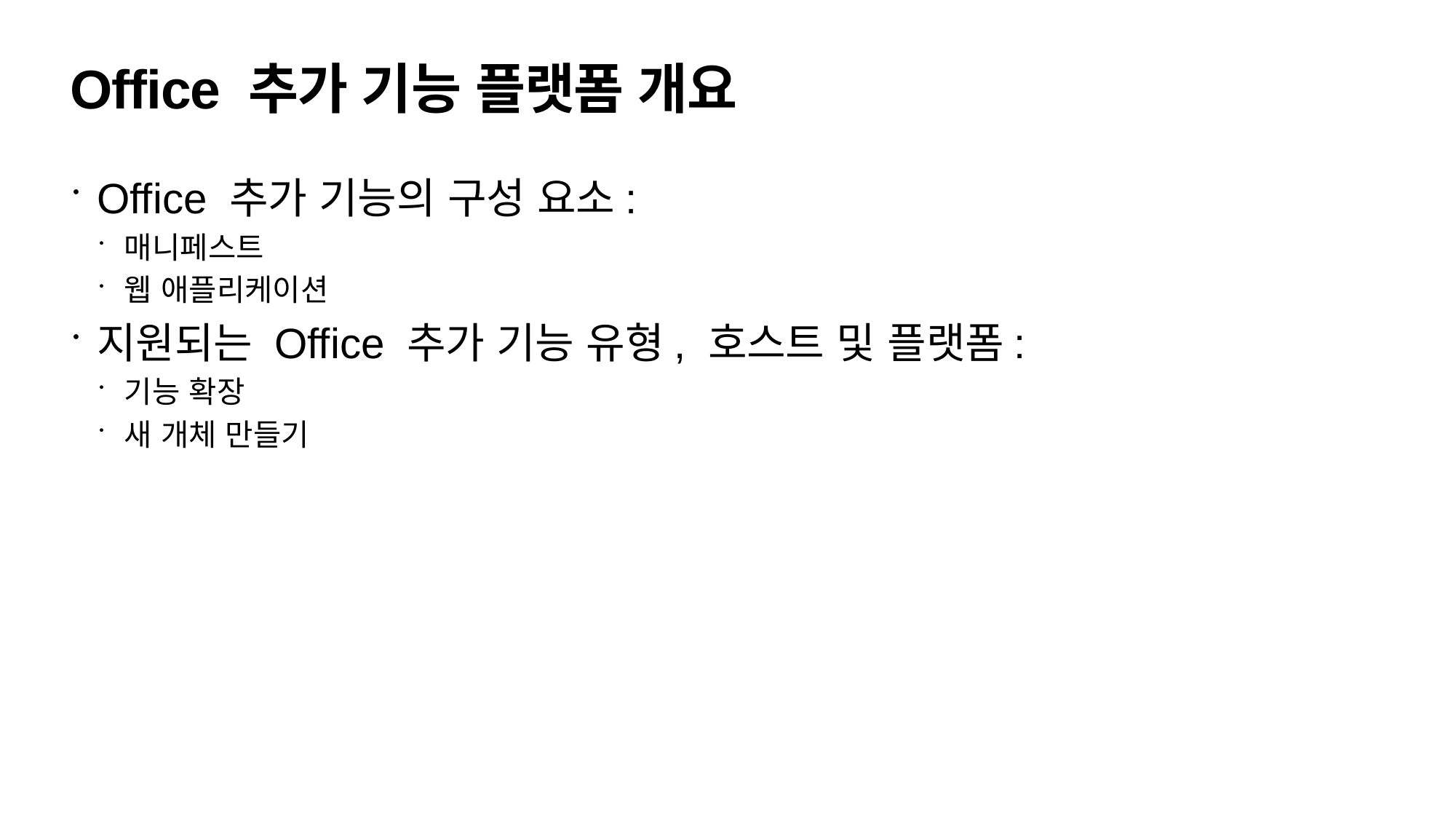

# Office 추가 기능 플랫폼 개요
Office 추가 기능의 구성 요소:
매니페스트
웹 애플리케이션
지원되는 Office 추가 기능 유형, 호스트 및 플랫폼:
기능 확장
새 개체 만들기